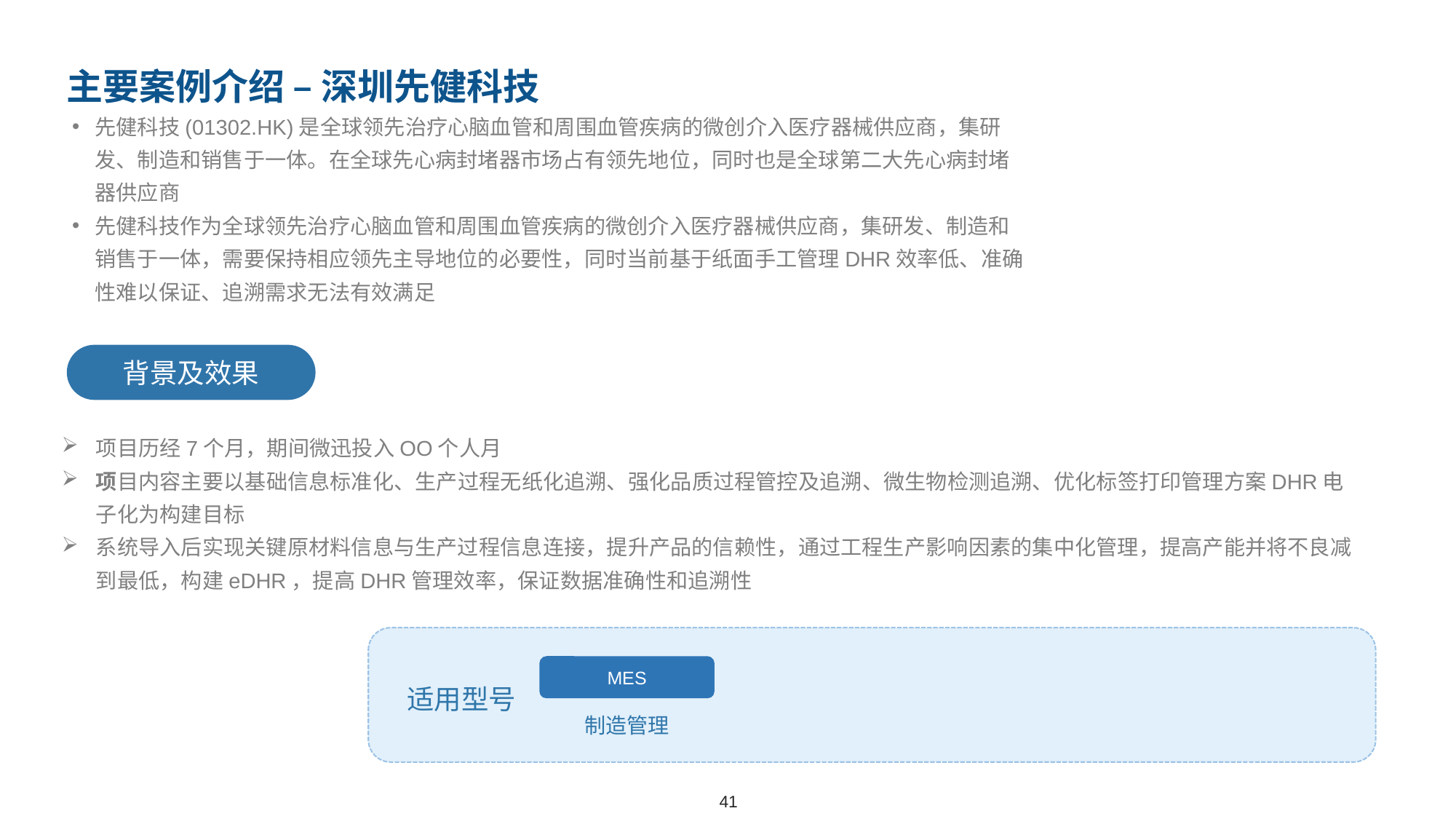

主要案例介绍 – 深圳先健科技
先健科技(01302.HK)是全球领先治疗心脑血管和周围血管疾病的微创介入医疗器械供应商，集研发、制造和销售于一体。在全球先心病封堵器市场占有领先地位，同时也是全球第二大先心病封堵器供应商
先健科技作为全球领先治疗心脑血管和周围血管疾病的微创介入医疗器械供应商，集研发、制造和销售于一体，需要保持相应领先主导地位的必要性，同时当前基于纸面手工管理DHR效率低、准确性难以保证、追溯需求无法有效满足
背景及效果
项目历经7个月，期间微迅投入OO个人月
项目内容主要以基础信息标准化、生产过程无纸化追溯、强化品质过程管控及追溯、微生物检测追溯、优化标签打印管理方案DHR电子化为构建目标
系统导入后实现关键原材料信息与生产过程信息连接，提升产品的信赖性，通过工程生产影响因素的集中化管理，提高产能并将不良减到最低，构建eDHR，提高DHR管理效率，保证数据准确性和追溯性

MES
适用型号
制造管理